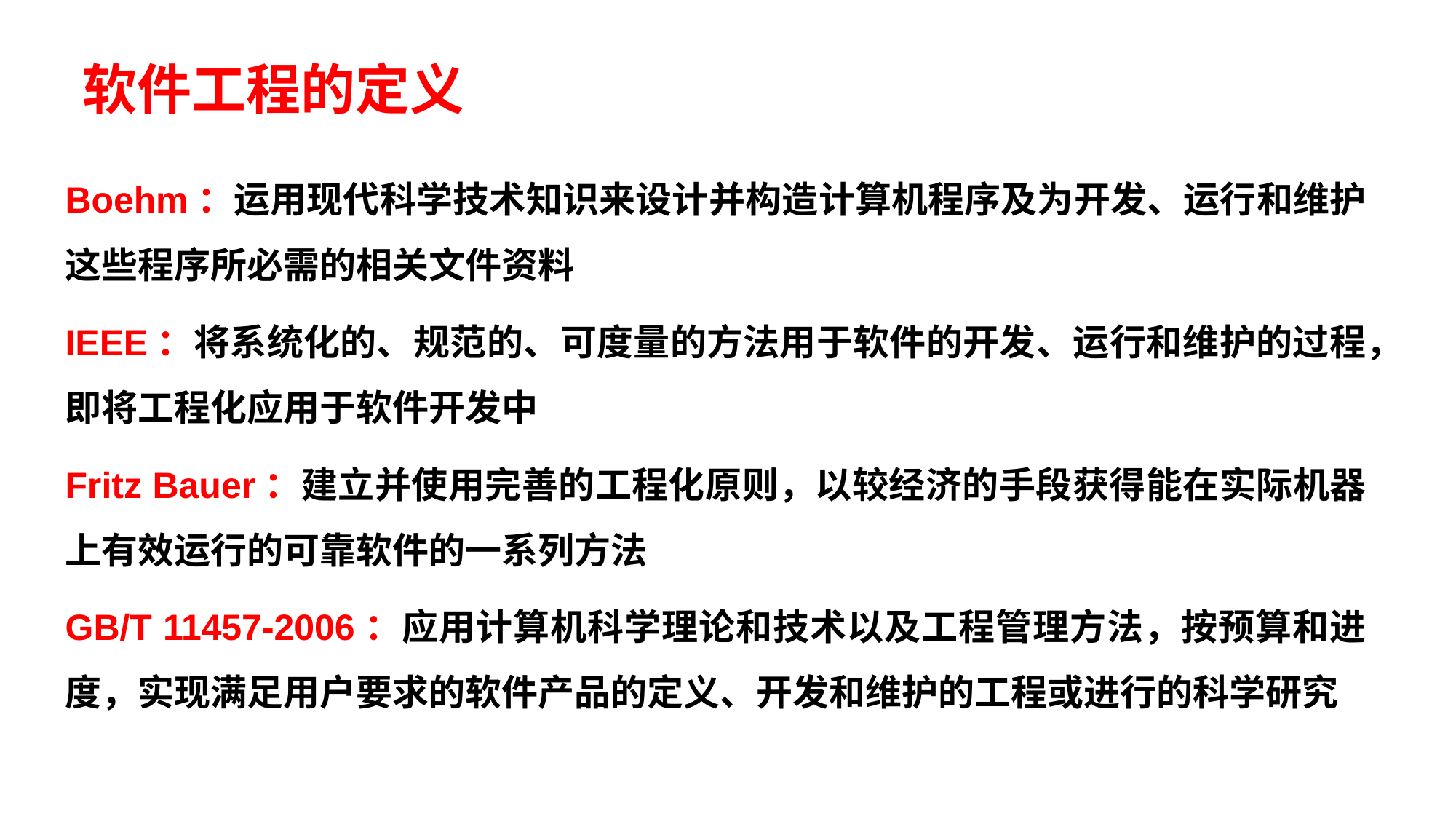

软件工程的定义
Boehm：运用现代科学技术知识来设计并构造计算机程序及为开发、运行和维护这些程序所必需的相关文件资料
IEEE：将系统化的、规范的、可度量的方法用于软件的开发、运行和维护的过程，即将工程化应用于软件开发中
Fritz Bauer：建立并使用完善的工程化原则，以较经济的手段获得能在实际机器上有效运行的可靠软件的一系列方法
GB/T 11457-2006：应用计算机科学理论和技术以及工程管理方法，按预算和进度，实现满足用户要求的软件产品的定义、开发和维护的工程或进行的科学研究